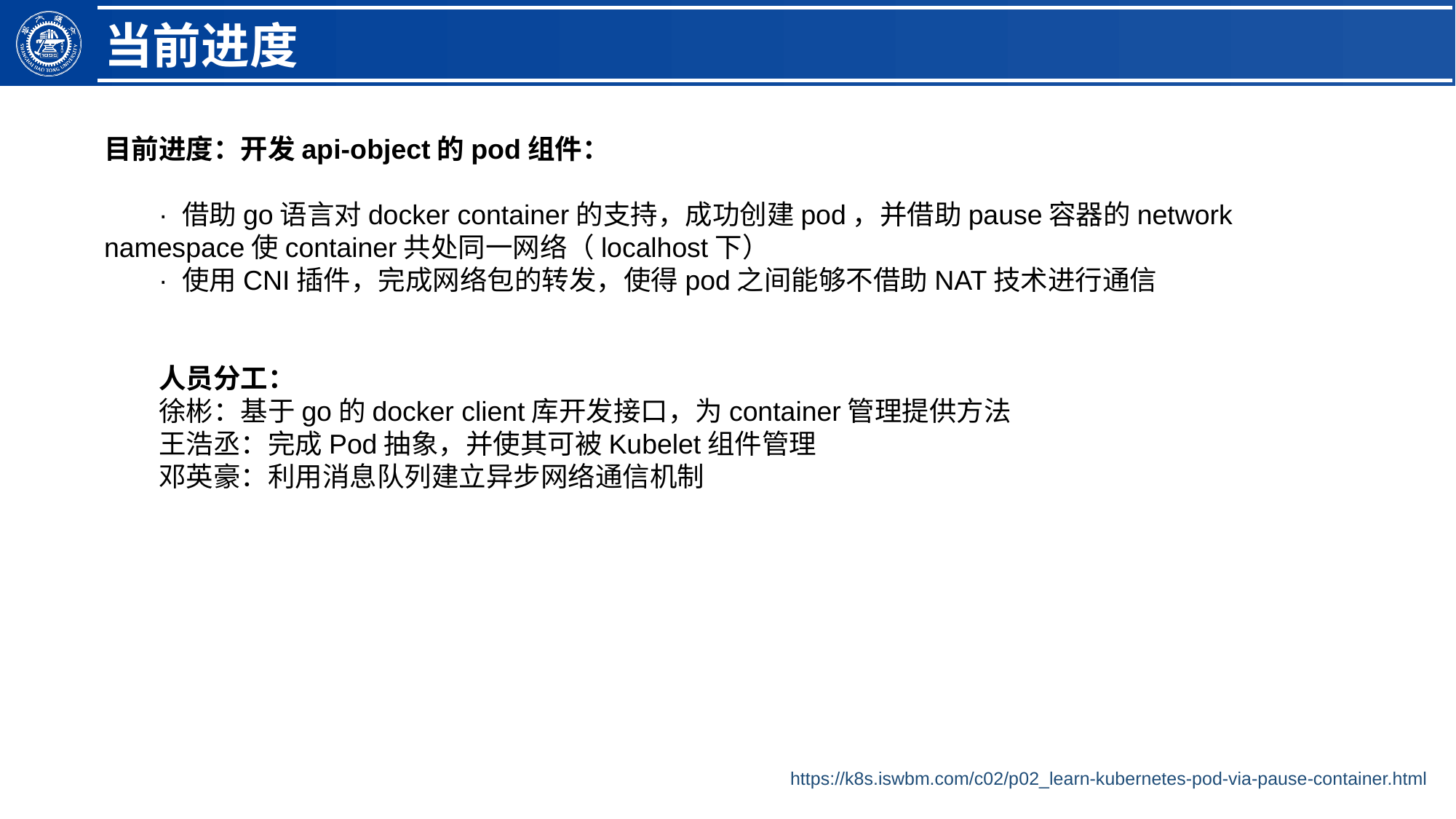

当前进度
目前进度：开发api-object的pod组件：

· 借助go语言对docker container的支持，成功创建pod，并借助pause容器的network namespace使container共处同一网络（localhost下）
· 使用CNI插件，完成网络包的转发，使得pod之间能够不借助NAT技术进行通信

人员分工：
徐彬：基于go的docker client库开发接口，为container管理提供方法
王浩丞：完成Pod抽象，并使其可被Kubelet组件管理
邓英豪：利用消息队列建立异步网络通信机制

https://k8s.iswbm.com/c02/p02_learn-kubernetes-pod-via-pause-container.html
13